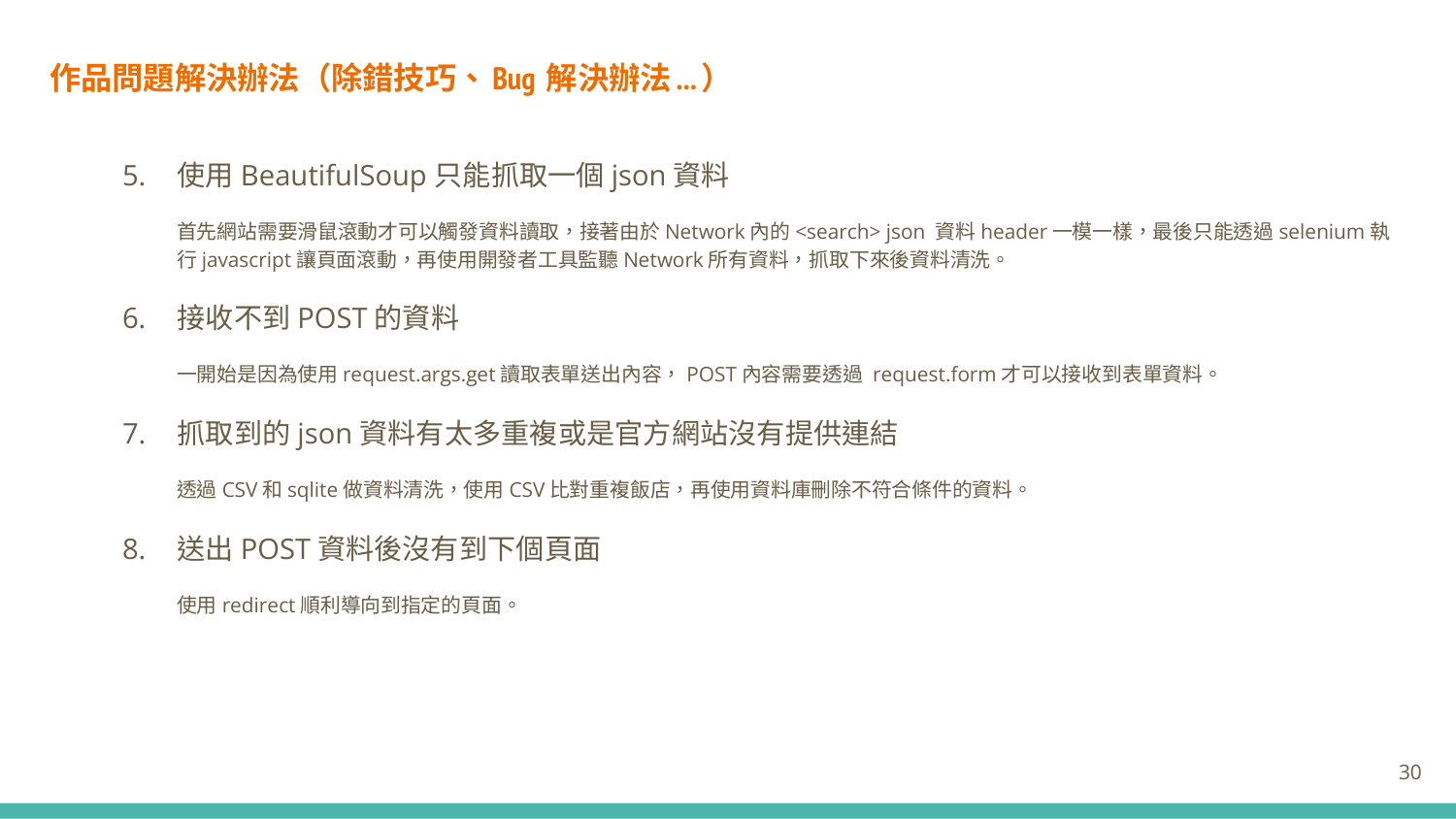

# 作品問題解決辦法（除錯技巧、Bug 解決辦法...）
使用BeautifulSoup只能抓取一個json資料
首先網站需要滑鼠滾動才可以觸發資料讀取，接著由於Network內的<search> json 資料header一模一樣，最後只能透過selenium執行javascript讓頁面滾動，再使用開發者工具監聽Network所有資料，抓取下來後資料清洗。
接收不到POST的資料
一開始是因為使用request.args.get讀取表單送出內容，POST內容需要透過 request.form才可以接收到表單資料。
抓取到的json資料有太多重複或是官方網站沒有提供連結
透過CSV和sqlite做資料清洗，使用CSV比對重複飯店，再使用資料庫刪除不符合條件的資料。
送出POST資料後沒有到下個頁面
使用redirect順利導向到指定的頁面。
30